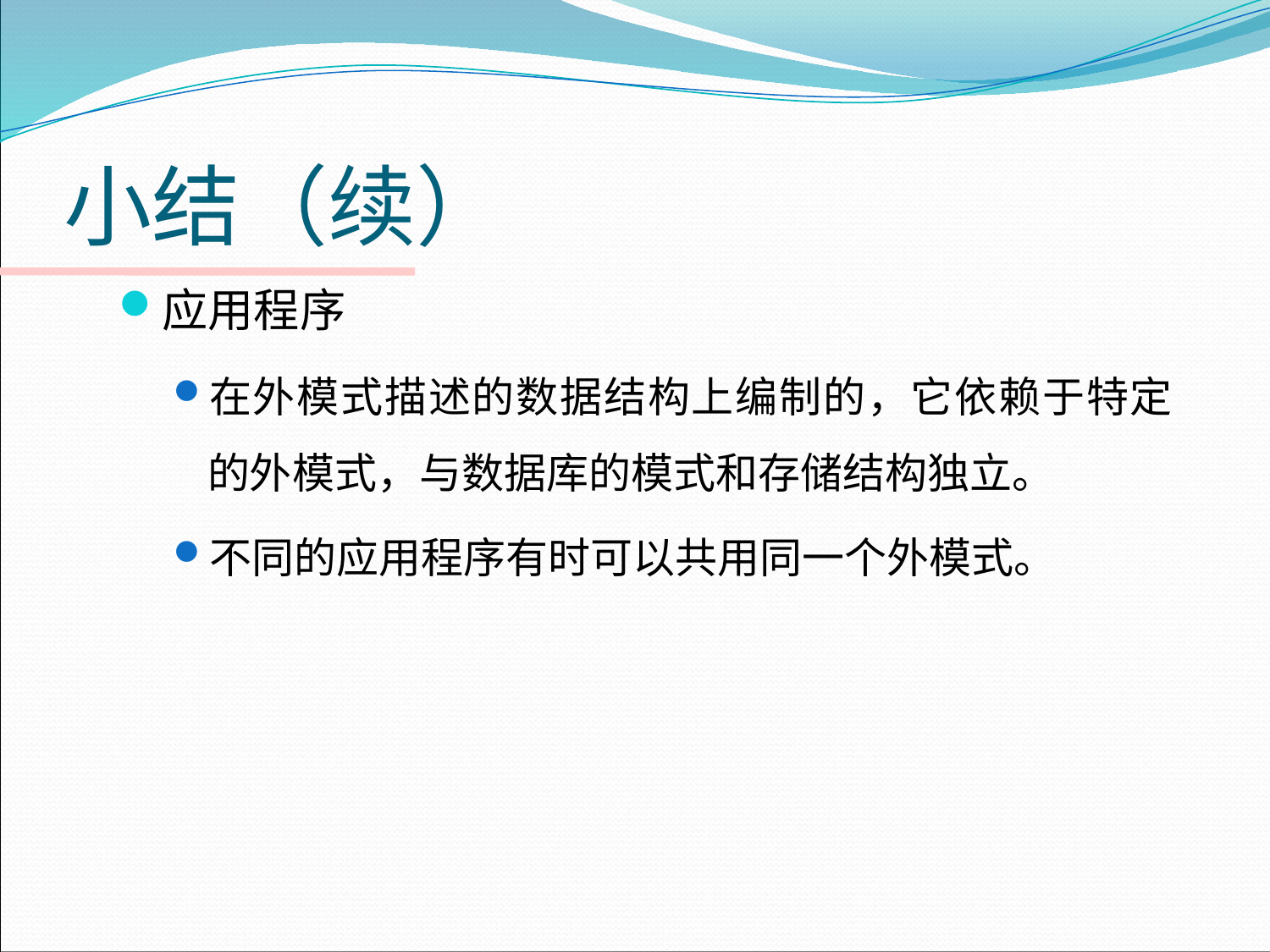

# 小结（续）
应用程序
在外模式描述的数据结构上编制的，它依赖于特定的外模式，与数据库的模式和存储结构独立。
不同的应用程序有时可以共用同一个外模式。
87